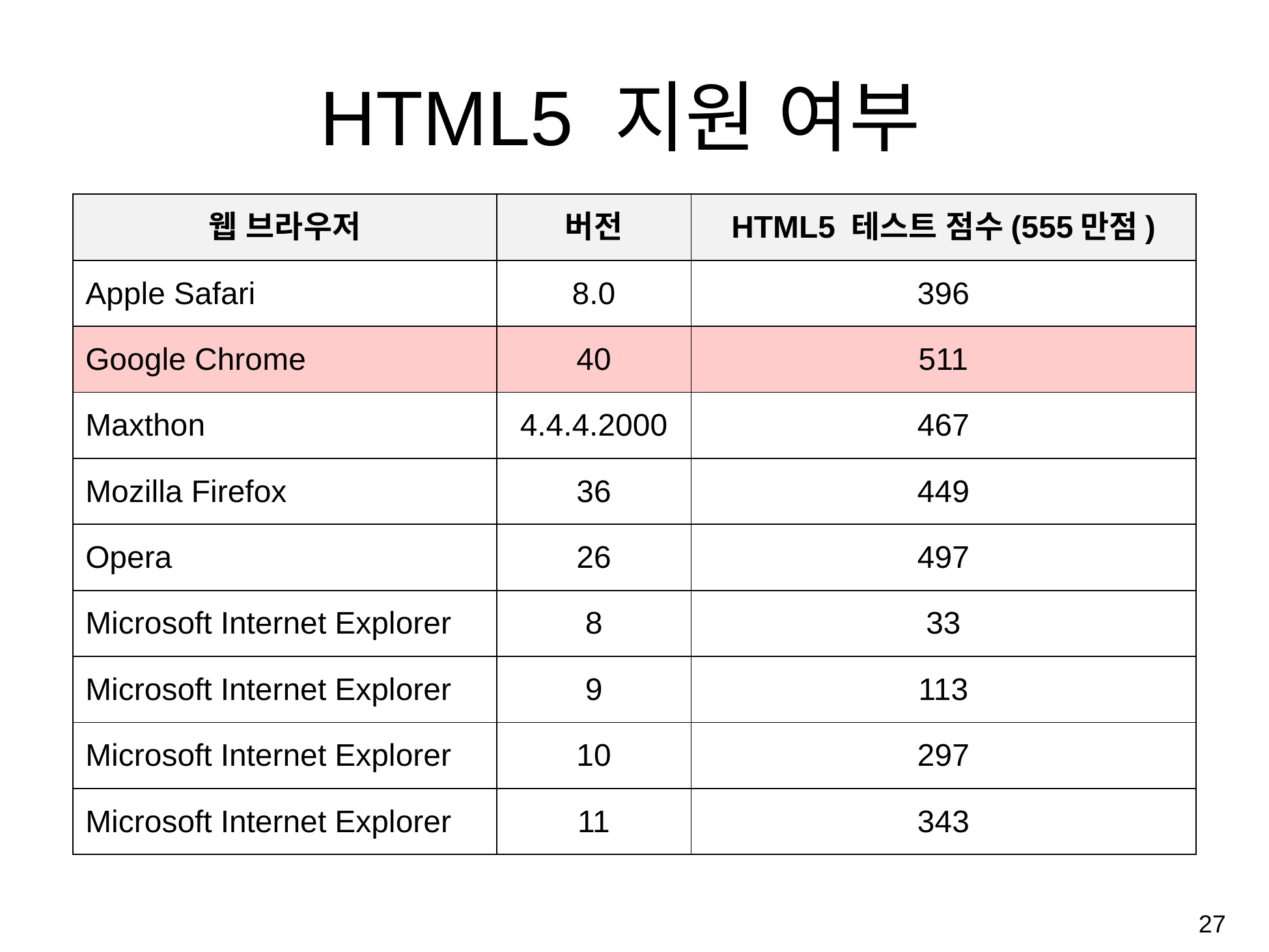

# HTML5 지원 여부
| 웹 브라우저 | 버전 | HTML5 테스트 점수(555만점) |
| --- | --- | --- |
| Apple Safari | 8.0 | 396 |
| Google Chrome | 40 | 511 |
| Maxthon | 4.4.4.2000 | 467 |
| Mozilla Firefox | 36 | 449 |
| Opera | 26 | 497 |
| Microsoft Internet Explorer | 8 | 33 |
| Microsoft Internet Explorer | 9 | 113 |
| Microsoft Internet Explorer | 10 | 297 |
| Microsoft Internet Explorer | 11 | 343 |
27
http://html5test.com